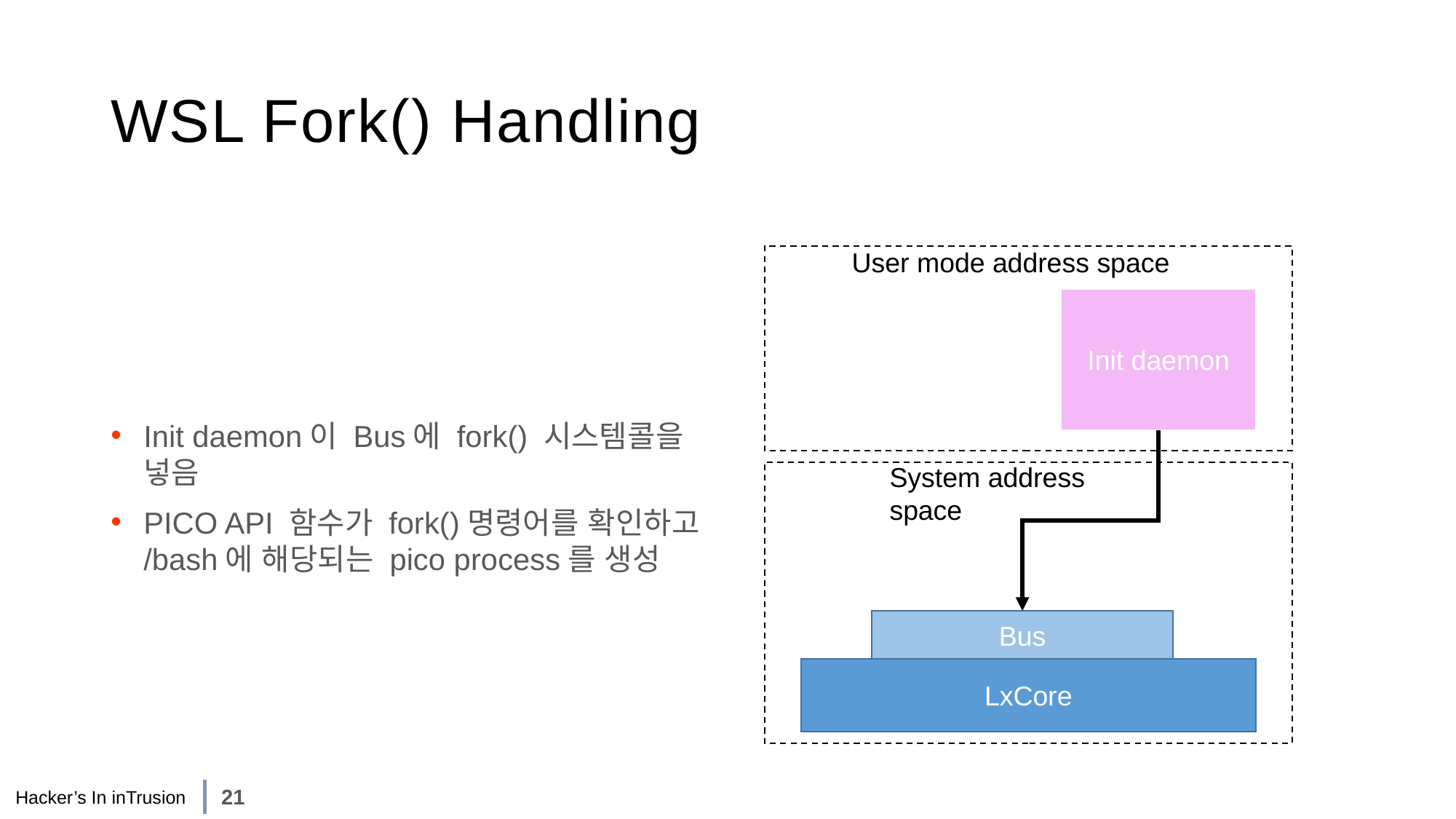

# WSL Fork() Handling

Init daemon이 Bus에 fork() 시스템콜을 넣음
PICO API 함수가 fork()명령어를 확인하고 /bash에 해당되는 pico process를 생성
User mode address space

Init daemon
System address space

Bus
LxCore